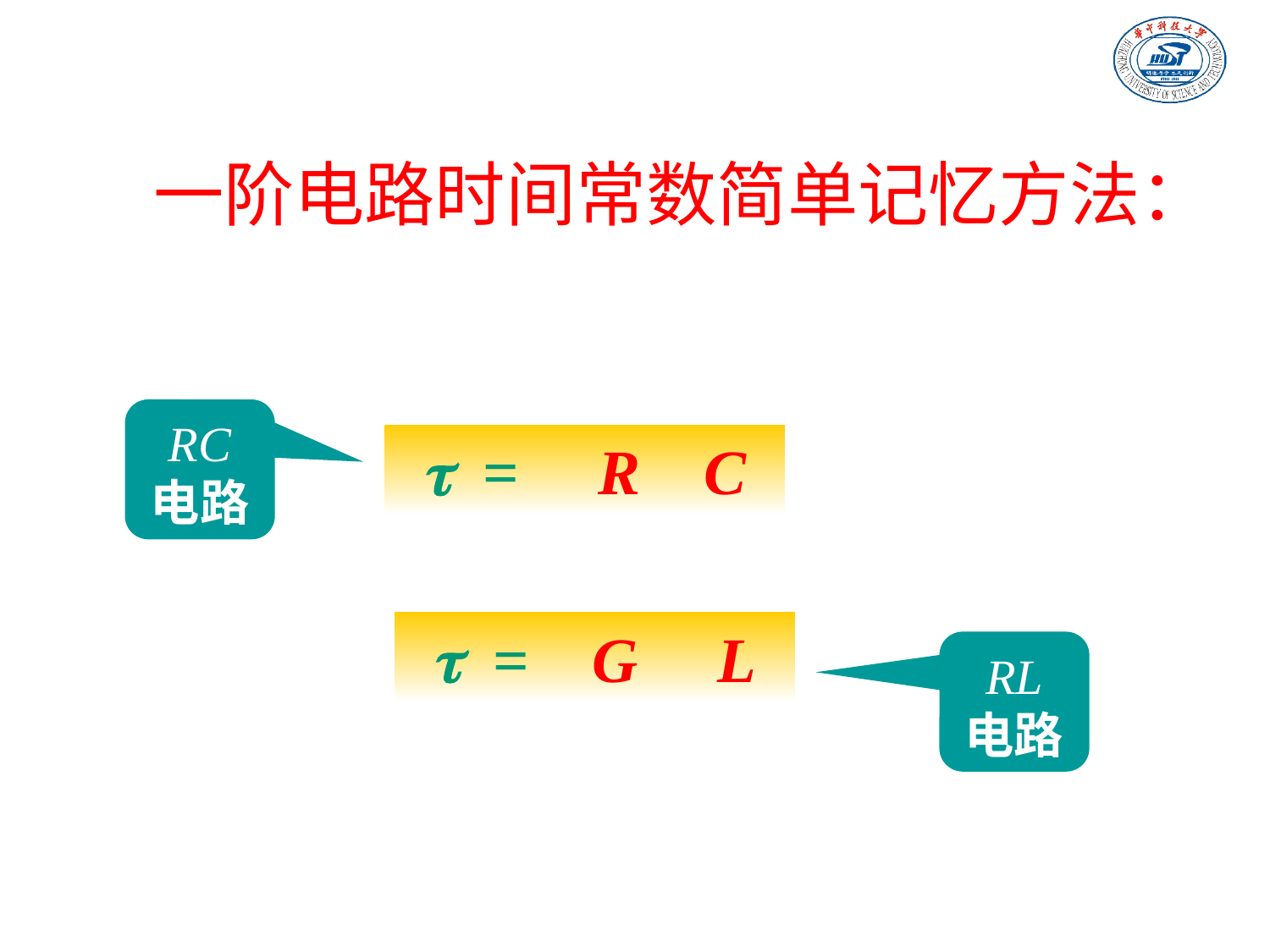

一阶电路时间常数简单记忆方法：

RC
电路
τ  =     R    C
τ  =    G     L
RL
电路